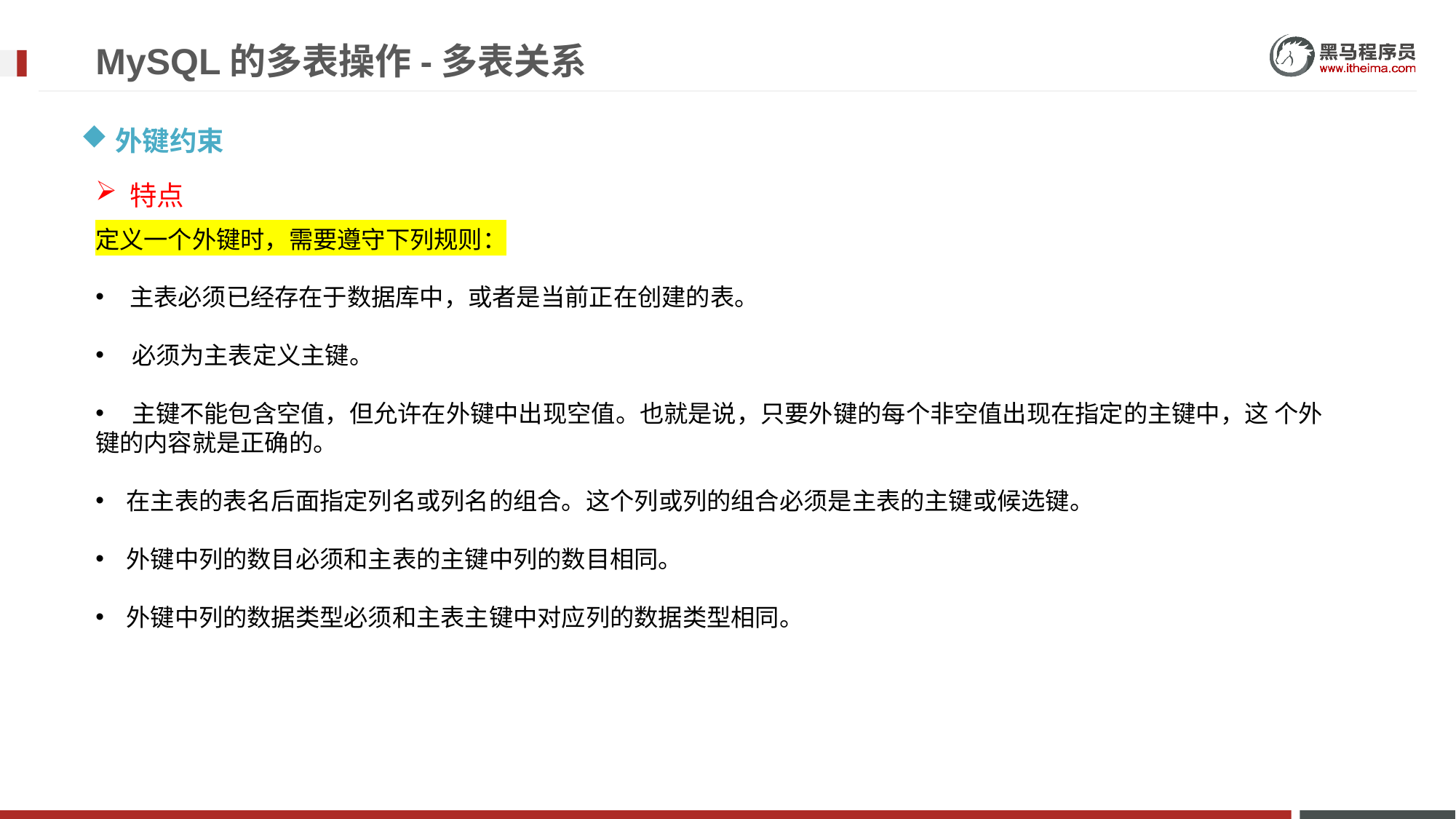

# MySQL的多表操作-多表关系
外键约束
特点
定义一个外键时，需要遵守下列规则：

主表必须已经存在于数据库中，或者是当前正在创建的表。

    必须为主表定义主键。

    主键不能包含空值，但允许在外键中出现空值。也就是说，只要外键的每个非空值出现在指定的主键中，这 个外键的内容就是正确的。

   在主表的表名后面指定列名或列名的组合。这个列或列的组合必须是主表的主键或候选键。

   外键中列的数目必须和主表的主键中列的数目相同。

   外键中列的数据类型必须和主表主键中对应列的数据类型相同。